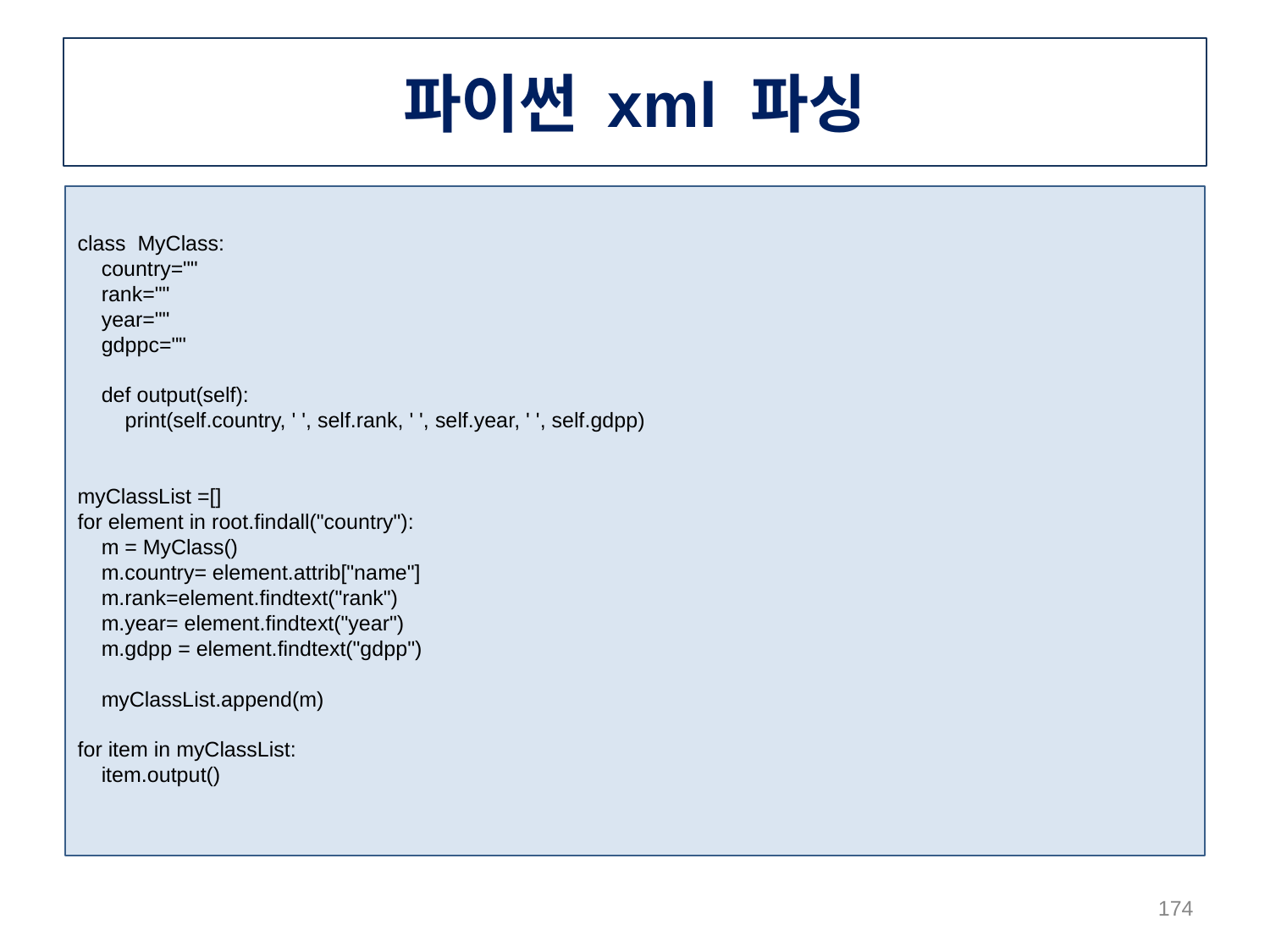

# 파이썬 xml 파싱

class  MyClass:
    country=""
    rank=""
    year=""
    gdppc=""

    def output(self):
        print(self.country, ' ', self.rank, ' ', self.year, ' ', self.gdpp)

myClassList =[]
for element in root.findall("country"):
    m = MyClass()
    m.country= element.attrib["name"]
    m.rank=element.findtext("rank")
    m.year= element.findtext("year")
    m.gdpp = element.findtext("gdpp")

    myClassList.append(m)

for item in myClassList:
    item.output()

174